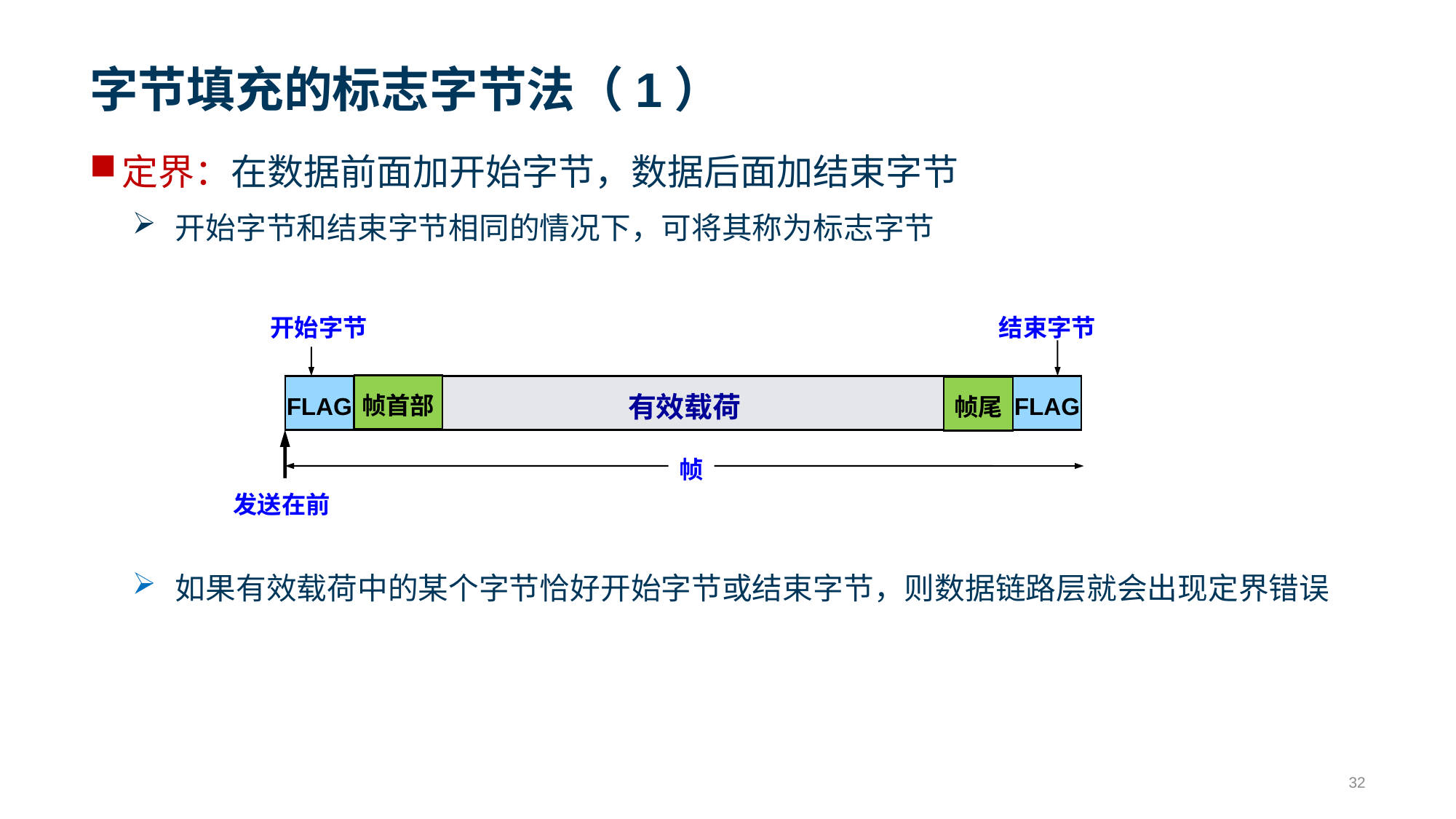

# 字节填充的标志字节法（1）
定界：在数据前面加开始字节，数据后面加结束字节
开始字节和结束字节相同的情况下，可将其称为标志字节

如果有效载荷中的某个字节恰好开始字节或结束字节，则数据链路层就会出现定界错误

开始字节
结束字节

帧首部
FLAG
FLAG
有效载荷
帧尾

帧

发送在前
32